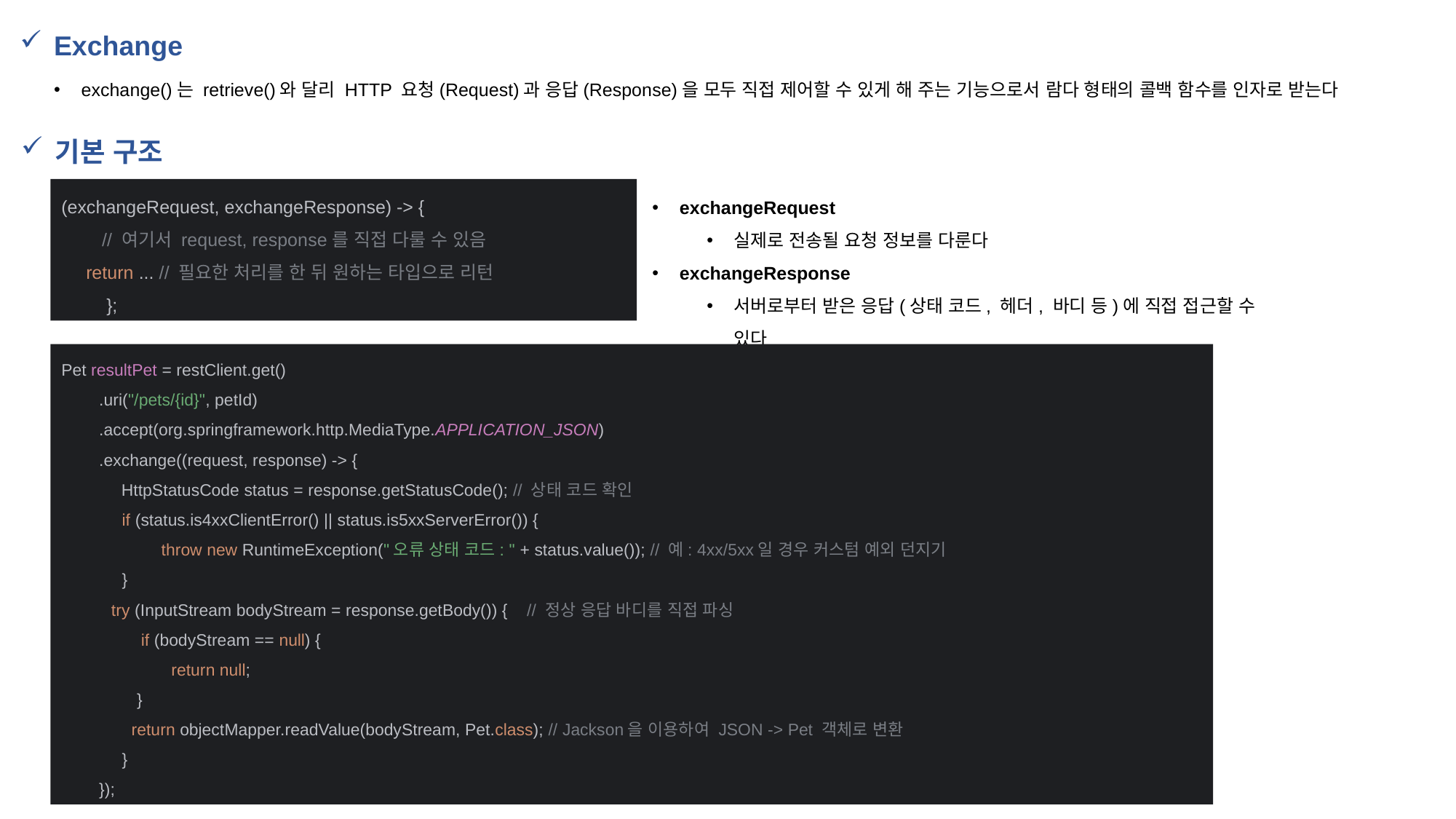

Exchange
exchange()는 retrieve()와 달리 HTTP 요청(Request)과 응답(Response)을 모두 직접 제어할 수 있게 해 주는 기능으로서 람다 형태의 콜백 함수를 인자로 받는다
기본 구조
(exchangeRequest, exchangeResponse) -> {
        // 여기서 request, response를 직접 다룰 수 있음
    return ... // 필요한 처리를 한 뒤 원하는 타입으로 리턴
        };
exchangeRequest
실제로 전송될 요청 정보를 다룬다
exchangeResponse
서버로부터 받은 응답(상태 코드, 헤더, 바디 등)에 직접 접근할 수 있다
Pet resultPet = restClient.get()
        .uri("/pets/{id}", petId)
        .accept(org.springframework.http.MediaType.APPLICATION_JSON)
        .exchange((request, response) -> {
      HttpStatusCode status = response.getStatusCode(); // 상태 코드 확인
            if (status.is4xxClientError() || status.is5xxServerError()) {
          throw new RuntimeException("오류 상태 코드: " + status.value()); // 예: 4xx/5xx일 경우 커스텀 예외 던지기
            }
     try (InputStream bodyStream = response.getBody()) {    // 정상 응답 바디를 직접 파싱
                if (bodyStream == null) {
           return null;
                }
       return objectMapper.readValue(bodyStream, Pet.class); // Jackson을 이용하여 JSON -> Pet 객체로 변환
            }
        });